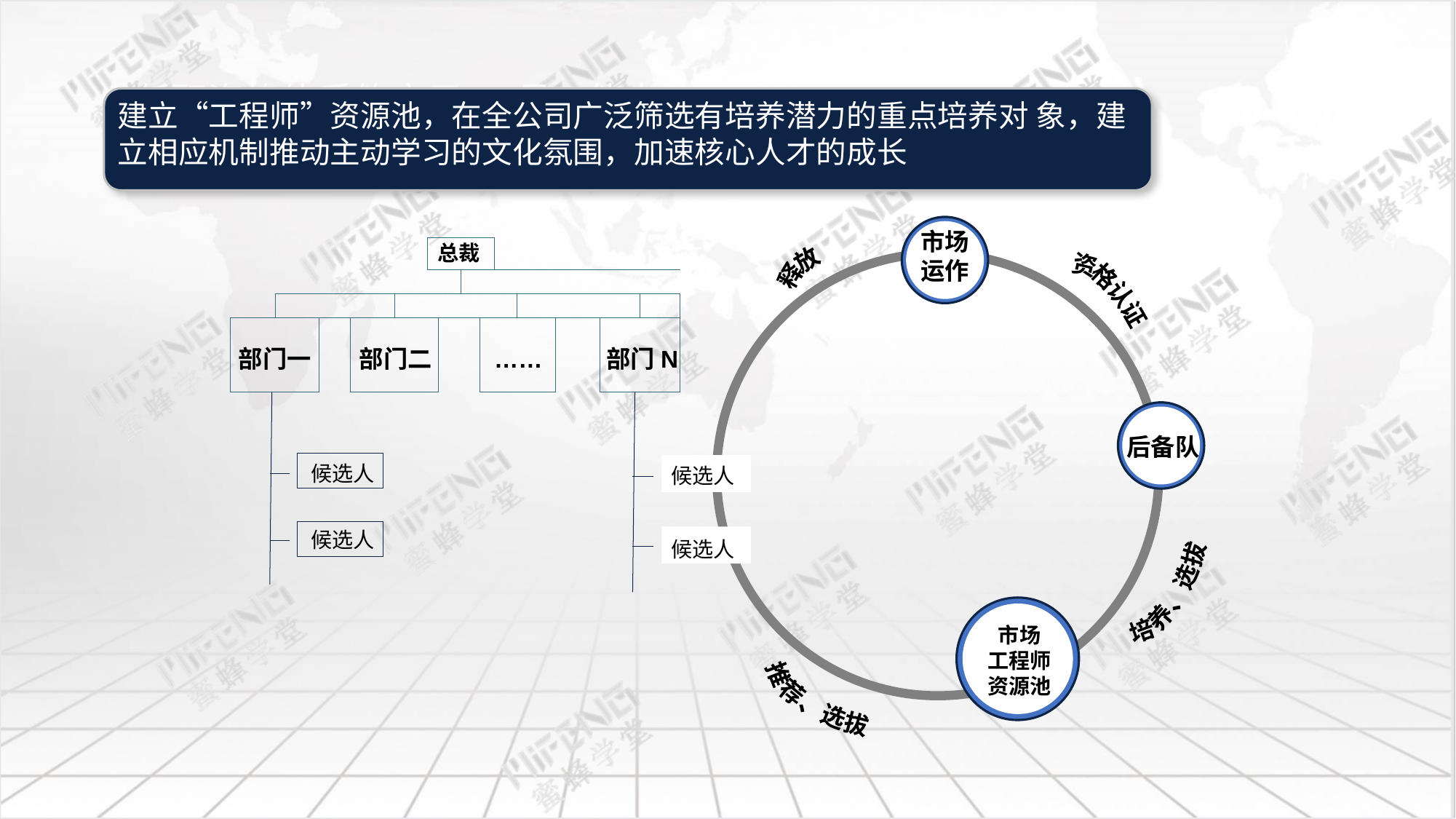

市场
运作
|  |  |  |  |  |  |  |  |  |  |  |  |  |  |
| --- | --- | --- | --- | --- | --- | --- | --- | --- | --- | --- | --- | --- | --- |
|  |  |  |  |  |  |  |  |  |  |  |  |  |  |
|  |  |  |  |  |  |  |  |  |  |  |  |  |  |
|  |  |  |  |  |  |  |  |  |  |  |  |  |  |
总裁
释放

资格认证
……
部门N
部门一
部门二

后备队
候选人
候选人
候选人
候选人
培养、选拔

市场
工程师
资源池
推荐、选拔